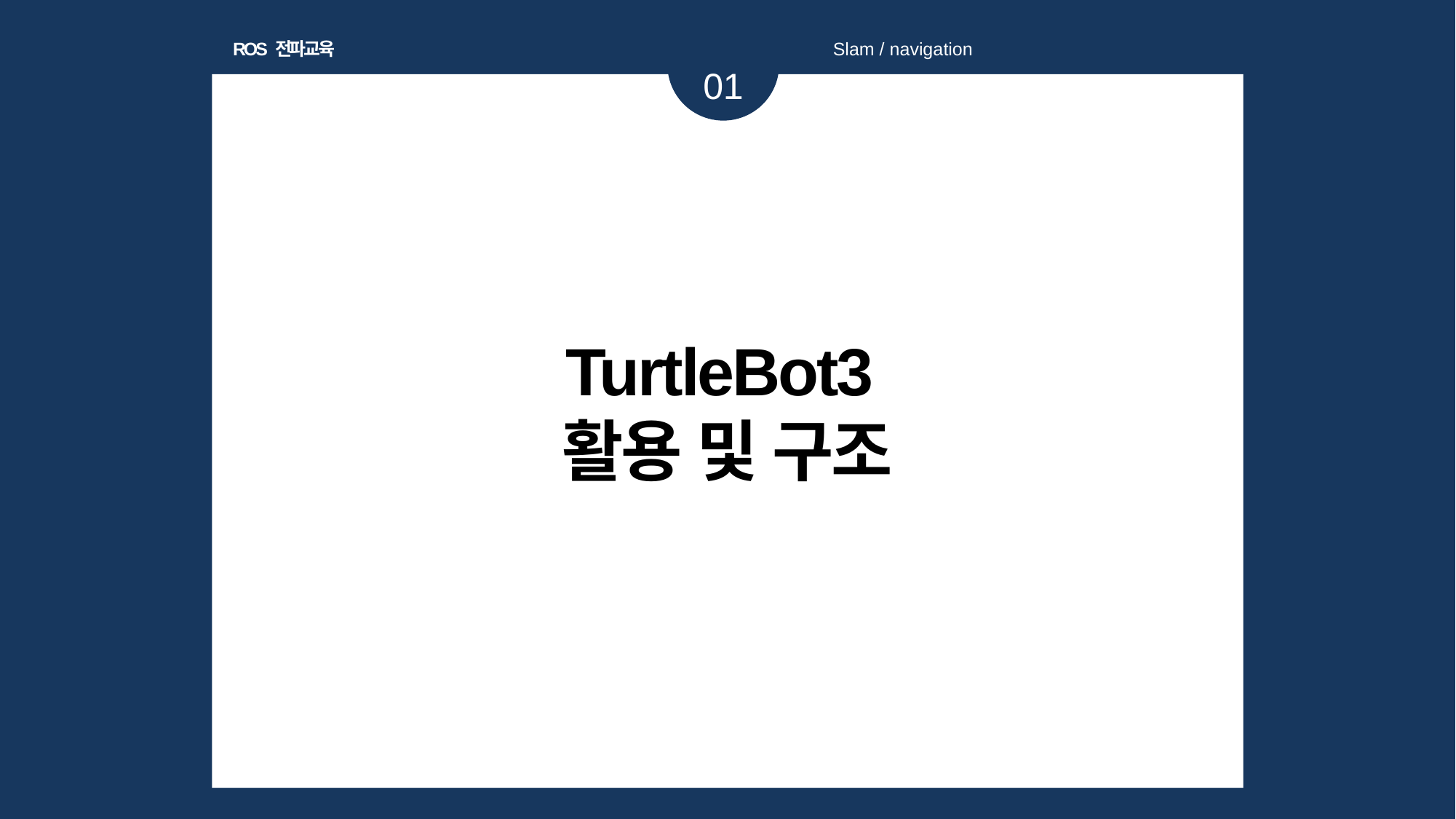

ROS 전파교육
Slam / navigation
01

TurtleBot3
활용 및 구조